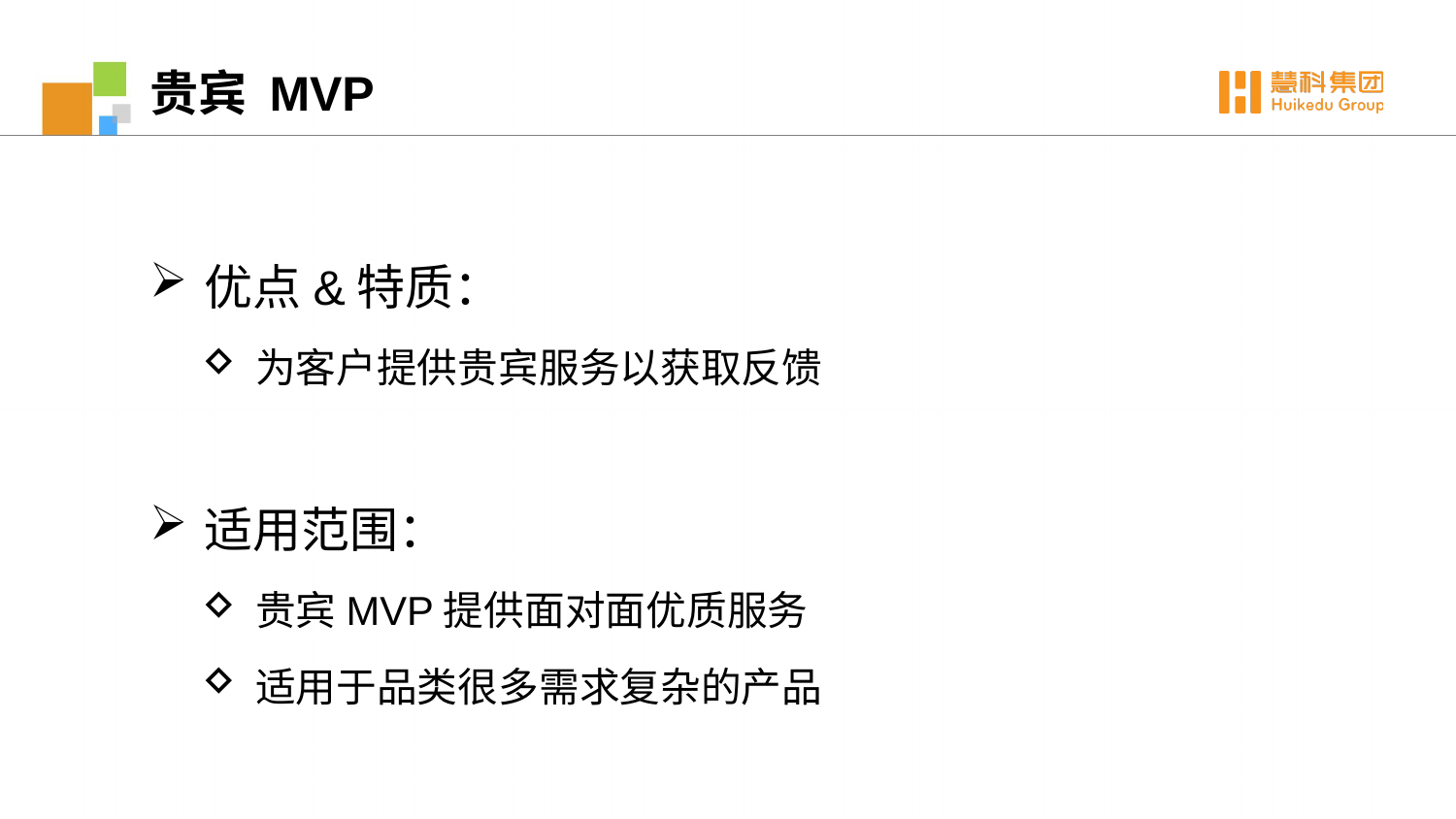

贵宾 MVP
# 优点&特质：
为客户提供贵宾服务以获取反馈

适用范围：
贵宾MVP提供面对面优质服务
适用于品类很多需求复杂的产品